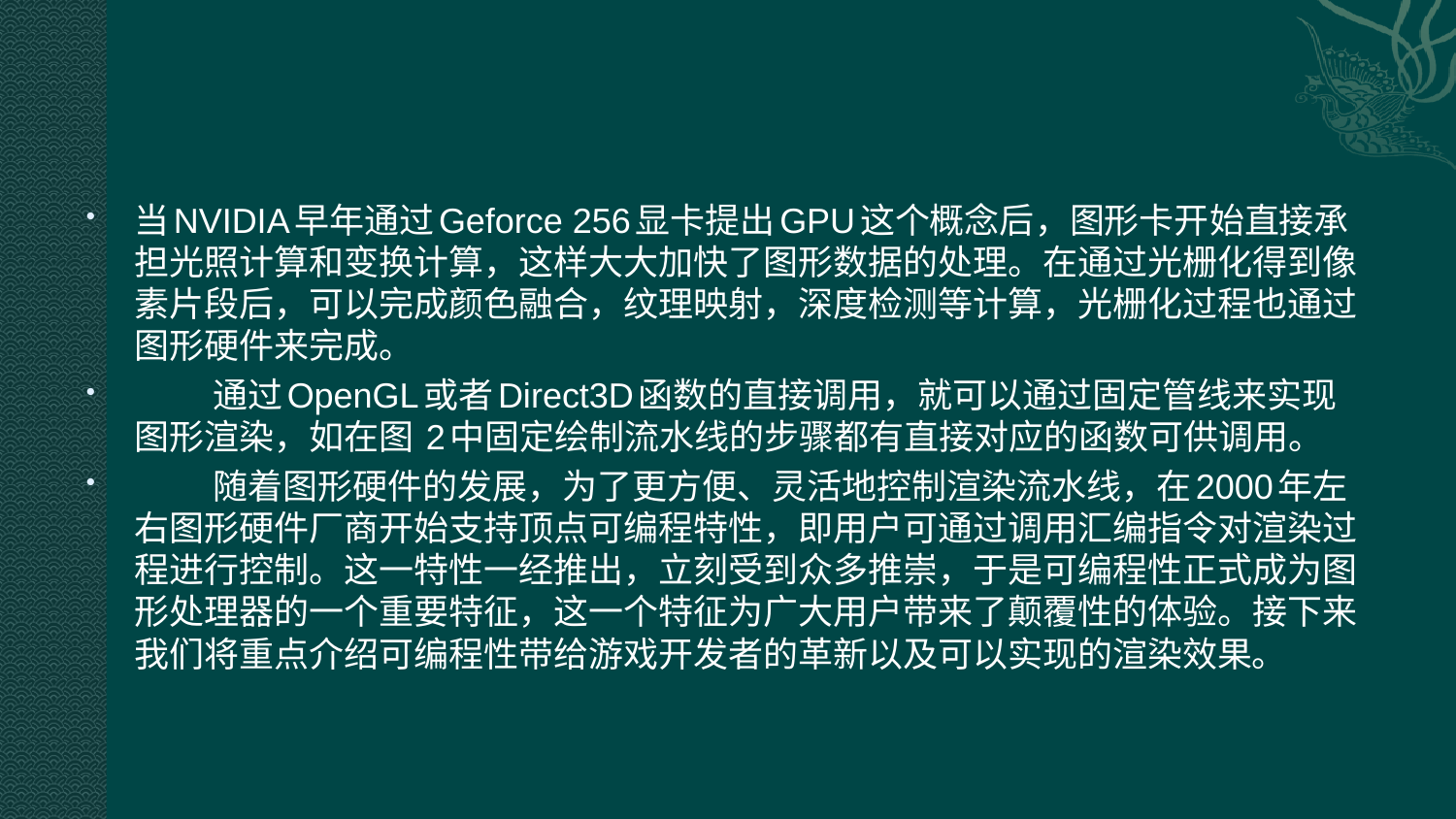

#
当NVIDIA早年通过Geforce 256显卡提出GPU这个概念后，图形卡开始直接承担光照计算和变换计算，这样大大加快了图形数据的处理。在通过光栅化得到像素片段后，可以完成颜色融合，纹理映射，深度检测等计算，光栅化过程也通过图形硬件来完成。
	通过OpenGL或者Direct3D函数的直接调用，就可以通过固定管线来实现图形渲染，如在图 2中固定绘制流水线的步骤都有直接对应的函数可供调用。
	随着图形硬件的发展，为了更方便、灵活地控制渲染流水线，在2000年左右图形硬件厂商开始支持顶点可编程特性，即用户可通过调用汇编指令对渲染过程进行控制。这一特性一经推出，立刻受到众多推崇，于是可编程性正式成为图形处理器的一个重要特征，这一个特征为广大用户带来了颠覆性的体验。接下来我们将重点介绍可编程性带给游戏开发者的革新以及可以实现的渲染效果。